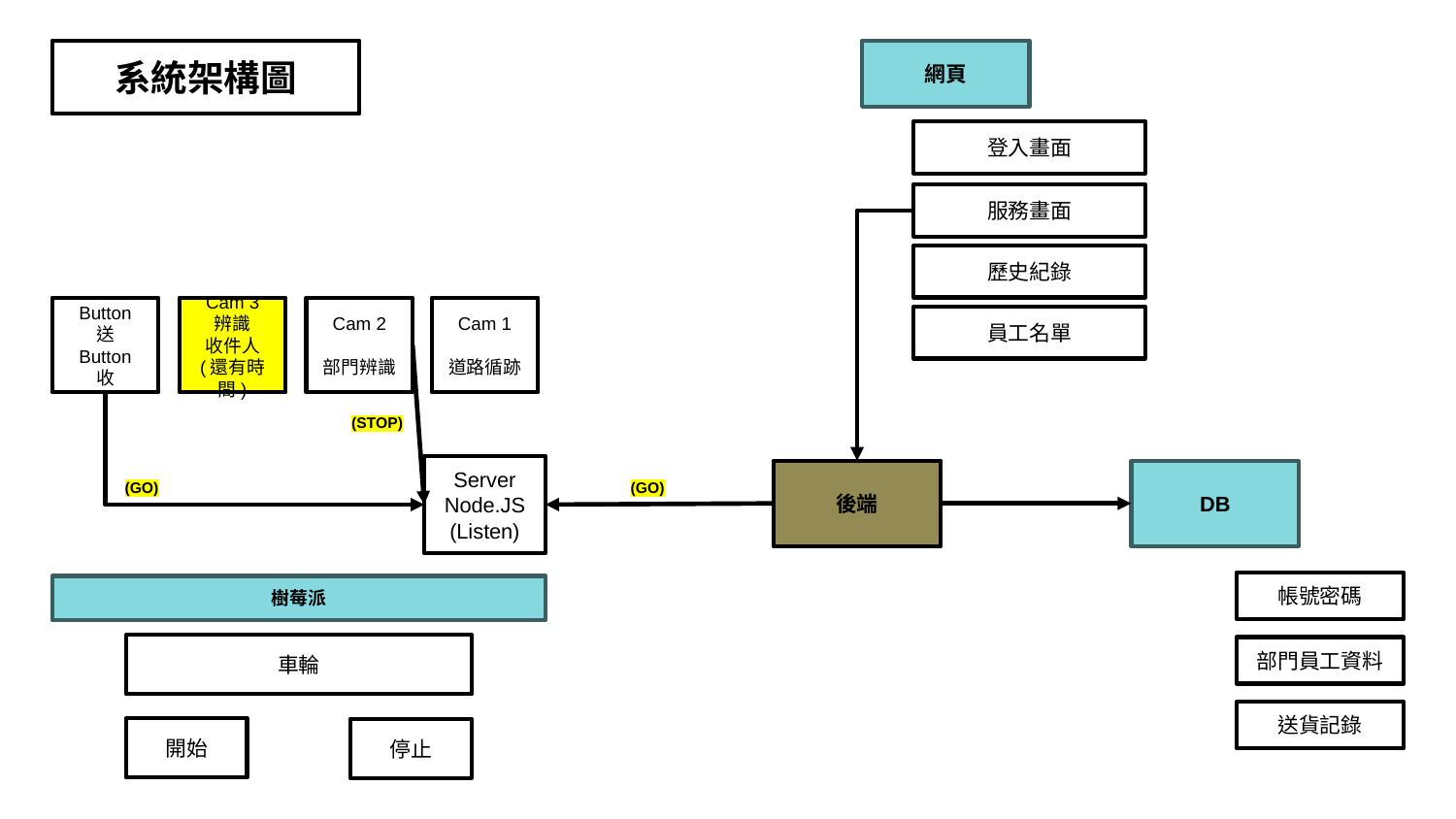

系統架構圖
網頁
登入畫面
服務畫面
歷史紀錄
Button 送
Button 收
Cam 3
辨識
收件人
(還有時間)
Cam 2

部門辨識
Cam 1

道路循跡
員工名單
(STOP)
Server
Node.JS
(Listen)
後端
DB
(GO)
(GO)
帳號密碼
樹莓派
車輪
部門員工資料
送貨記錄
開始
停止